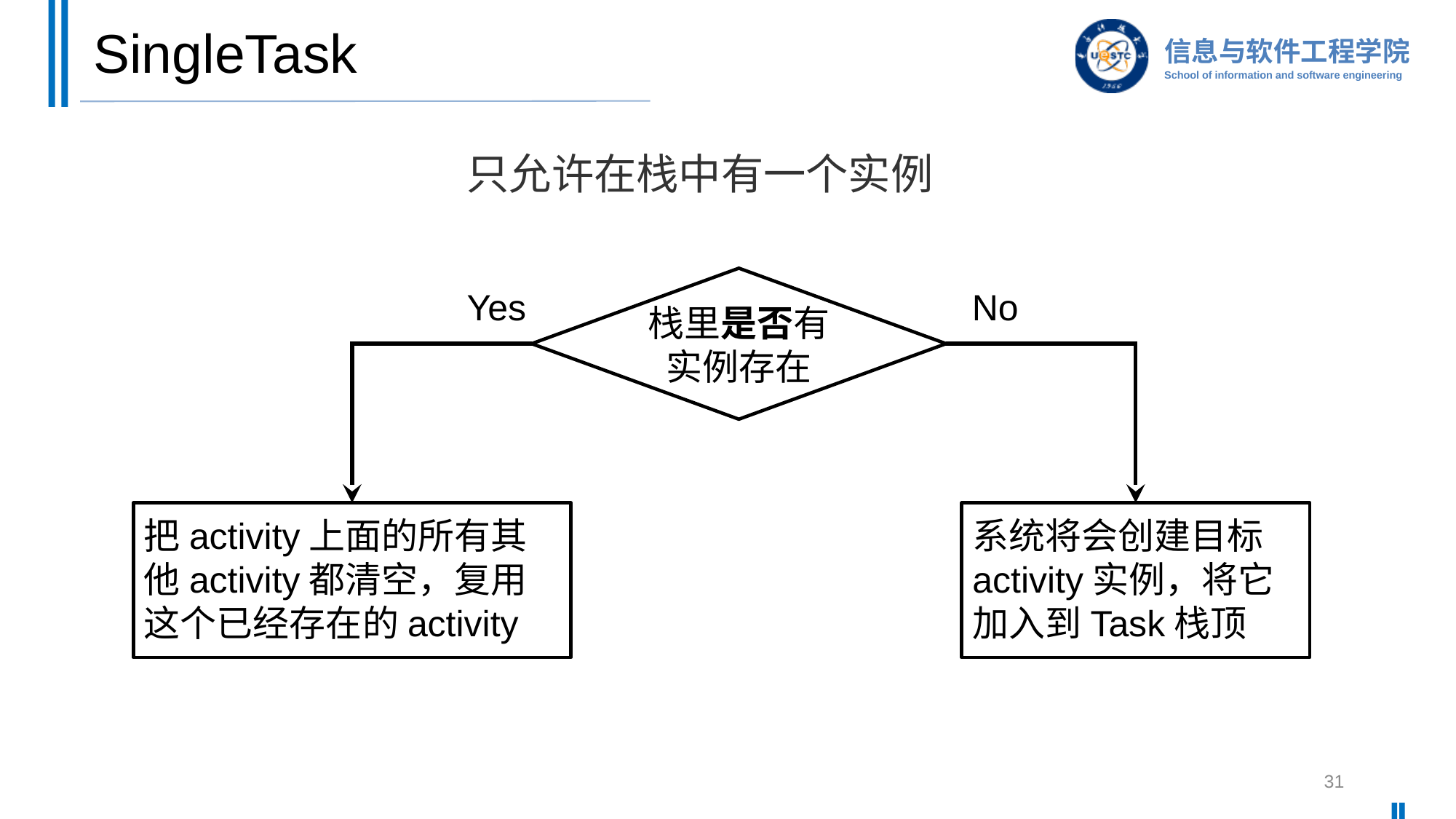

# SingleTask
只允许在栈中有一个实例
栈里是否有实例存在
Yes
No

把activity上面的所有其他activity都清空，复用这个已经存在的activity

系统将会创建目标activity实例，将它加入到Task栈顶
31